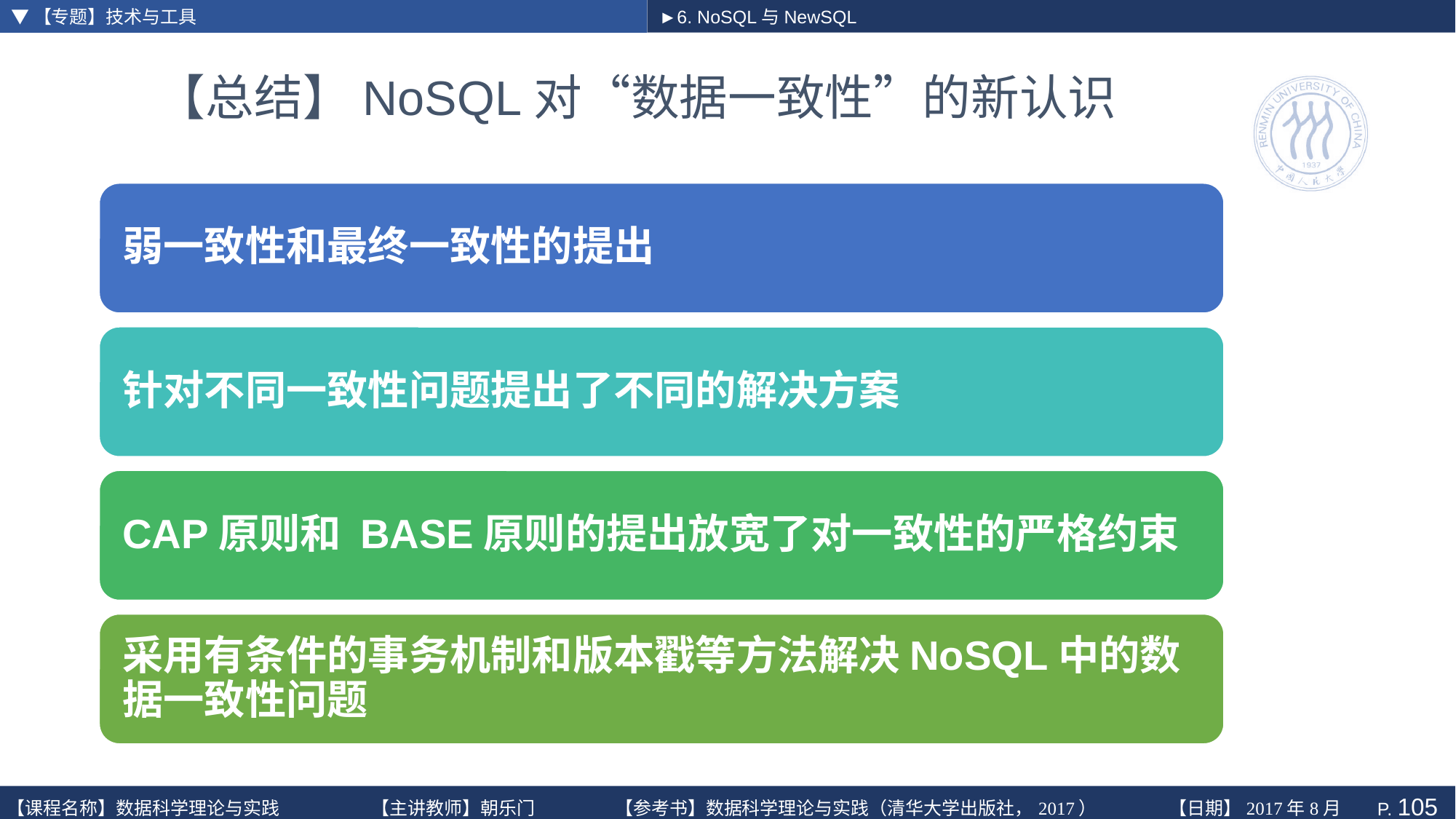

▼【专题】技术与工具
►6. NoSQL与NewSQL
# 【总结】NoSQL对“数据一致性”的新认识
弱一致性和最终一致性的提出
针对不同一致性问题提出了不同的解决方案
CAP原则和 BASE原则的提出放宽了对一致性的严格约束
采用有条件的事务机制和版本戳等方法解决NoSQL中的数据一致性问题